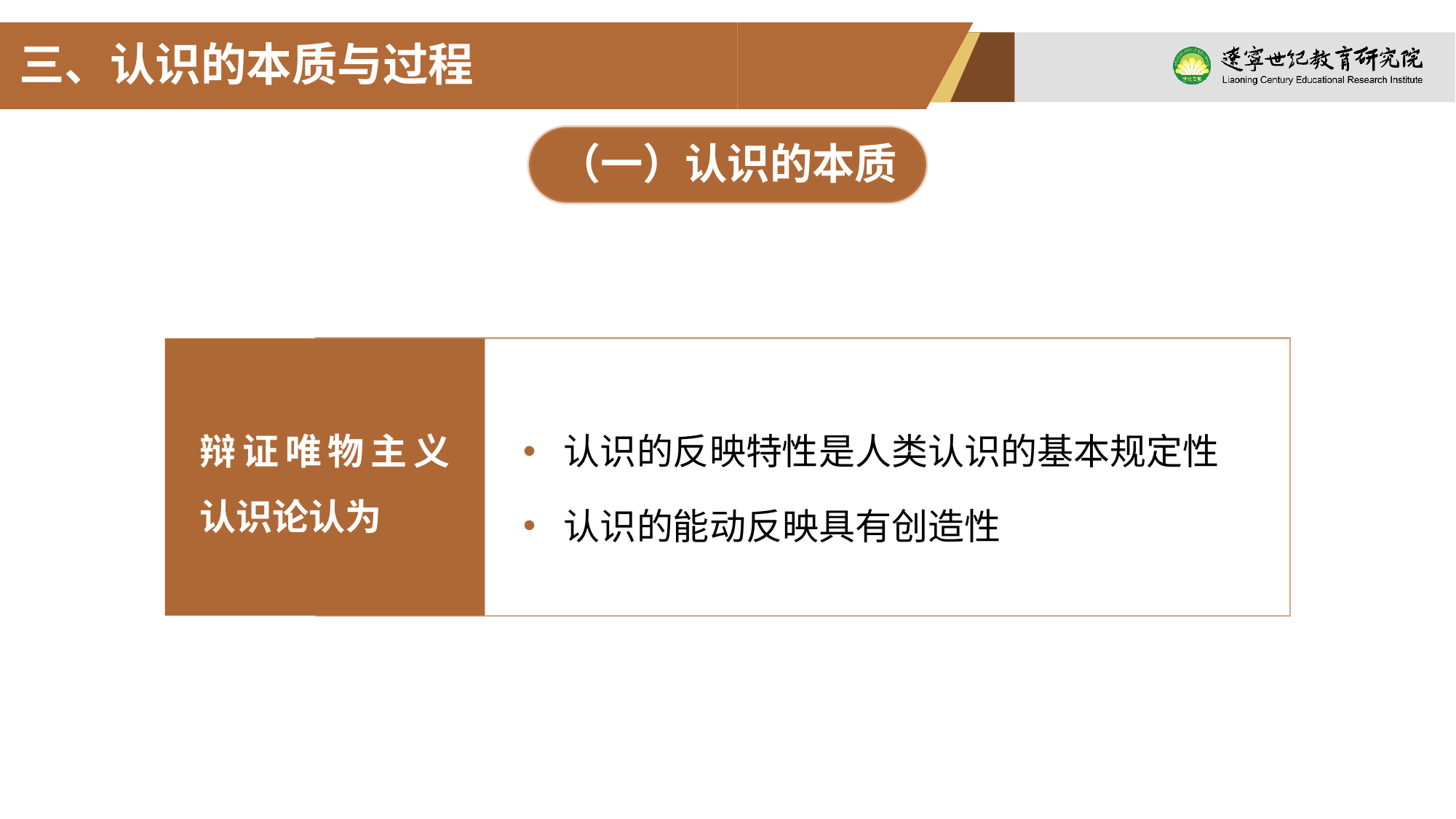

三、认识的本质与过程
（一）认识的本质

辩证唯物主义认识论认为
认识的反映特性是人类认识的基本规定性
认识的能动反映具有创造性